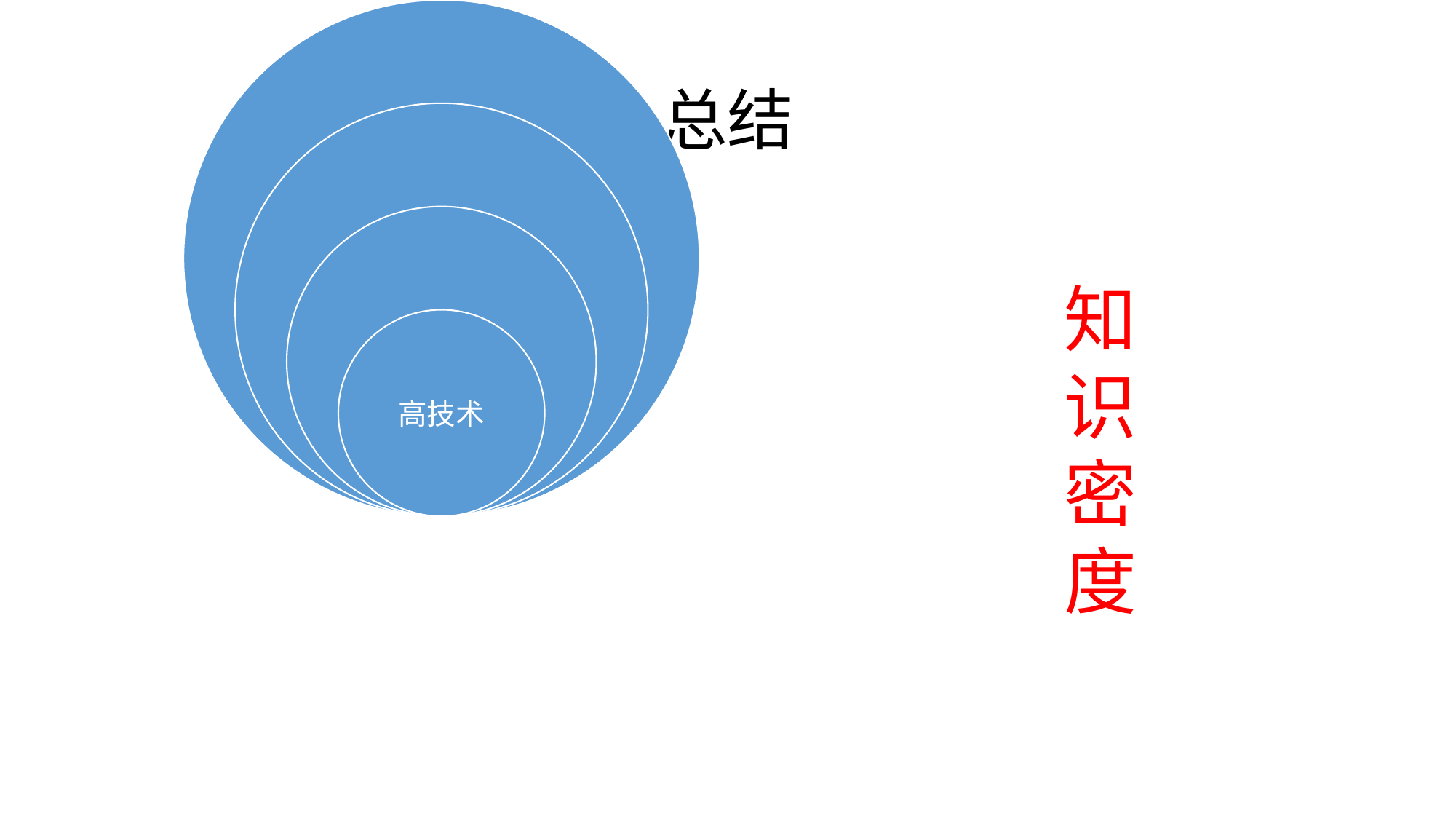

# 总结
非技术
低技术
中技术
高技术
知识密度